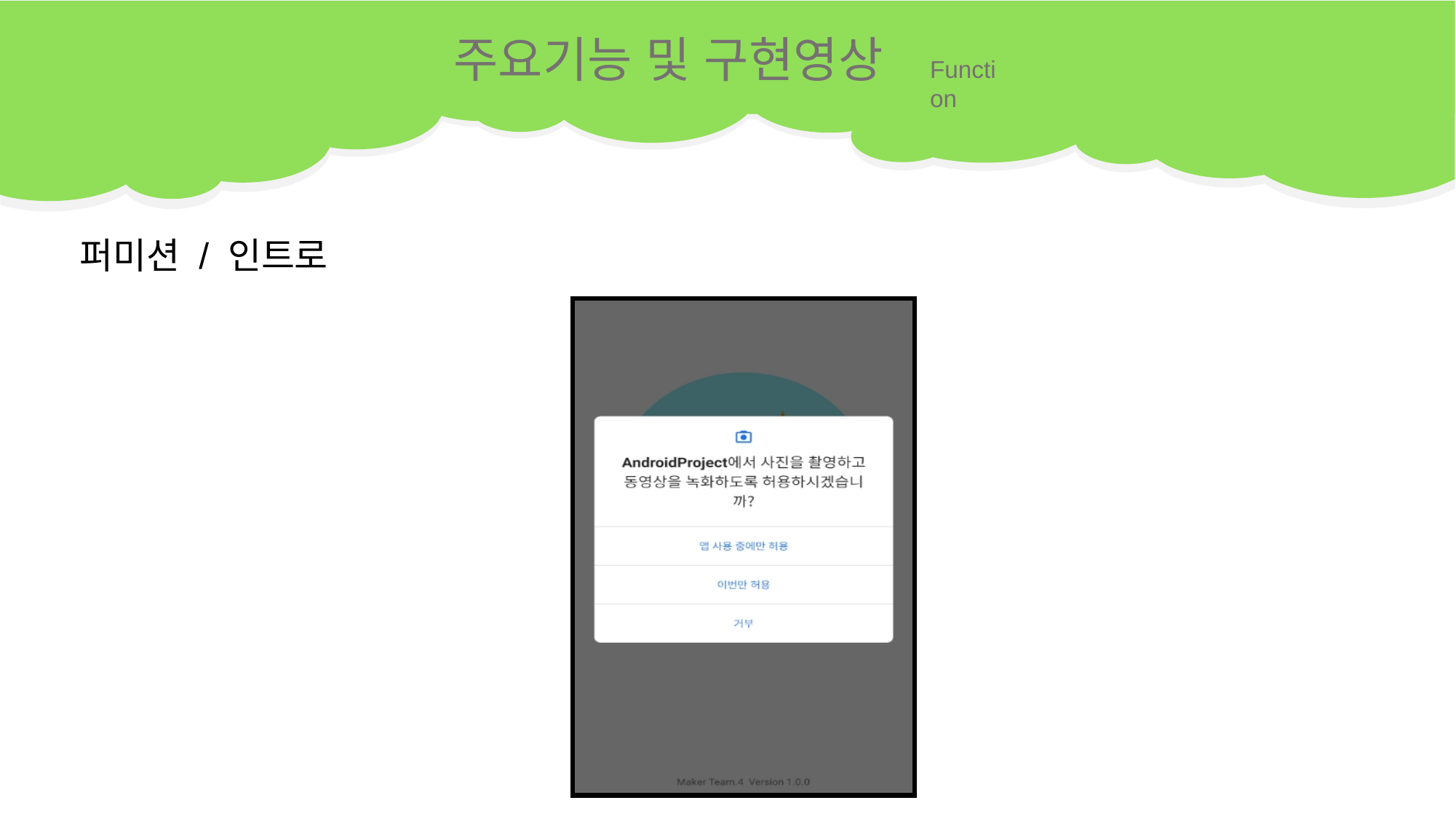

주요기능 및 구현영상
Function
퍼미션 / 인트로